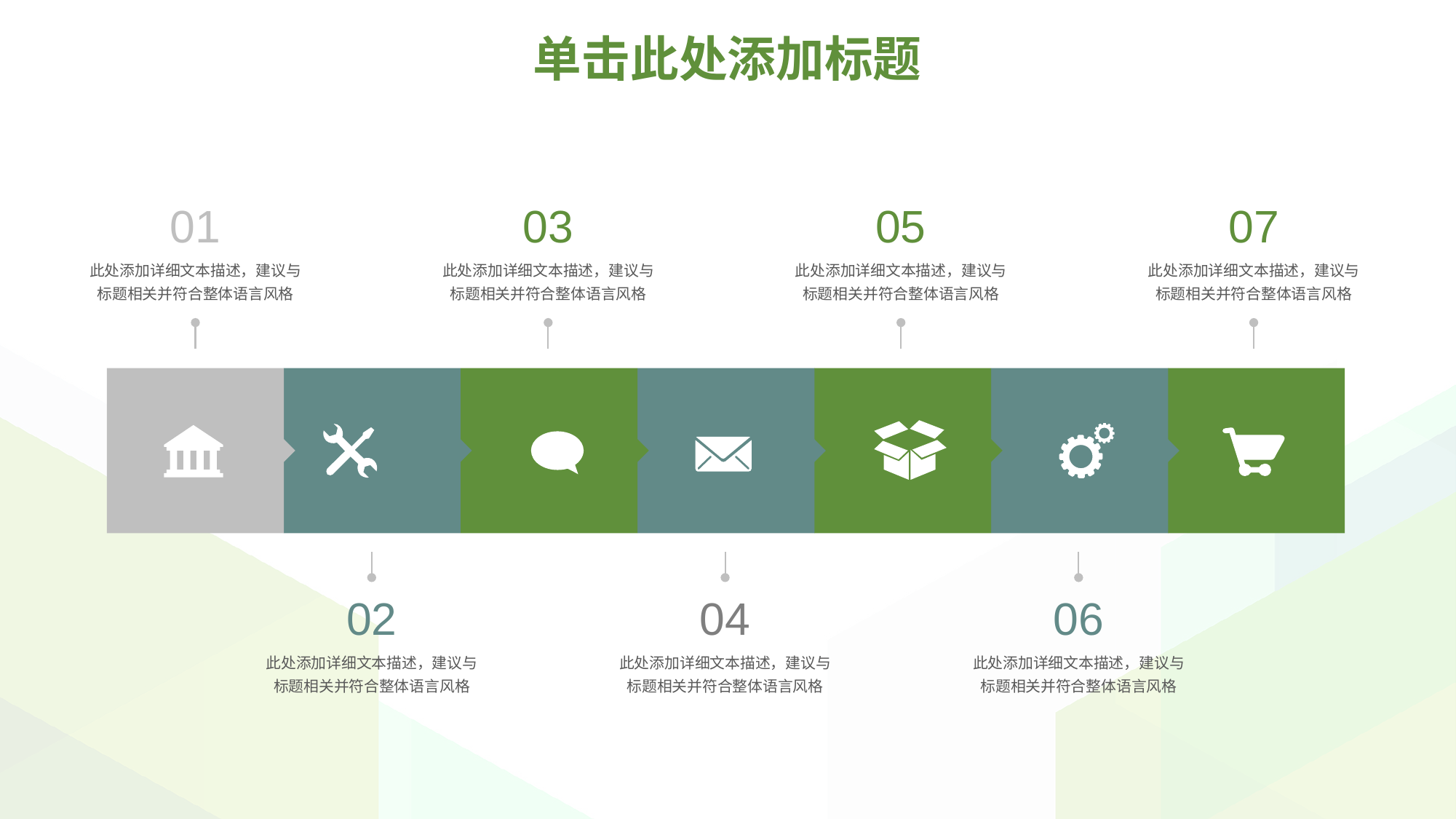

# 单击此处添加标题
01
03
05
07
此处添加详细文本描述，建议与标题相关并符合整体语言风格
此处添加详细文本描述，建议与标题相关并符合整体语言风格
此处添加详细文本描述，建议与标题相关并符合整体语言风格
此处添加详细文本描述，建议与标题相关并符合整体语言风格

02
04
06
此处添加详细文本描述，建议与标题相关并符合整体语言风格
此处添加详细文本描述，建议与标题相关并符合整体语言风格
此处添加详细文本描述，建议与标题相关并符合整体语言风格